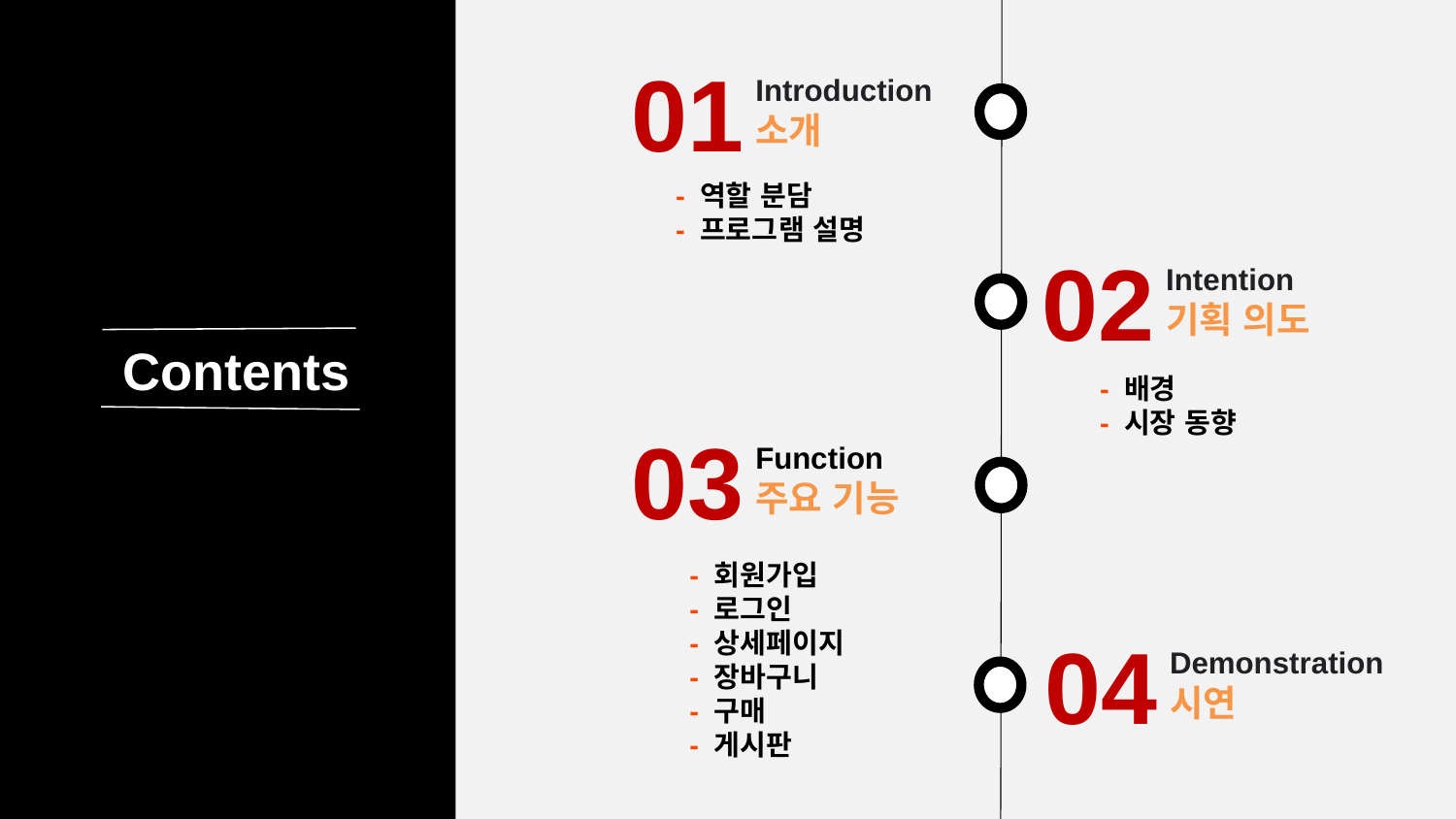

01
Introduction

소개

- 역할 분담
- 프로그램 설명

02
Intention

기획 의도
Contents
- 배경
- 시장 동향

03
Function

주요 기능
- 회원가입
- 로그인
- 상세페이지
- 장바구니
- 구매
- 게시판

04
Demonstration

시연